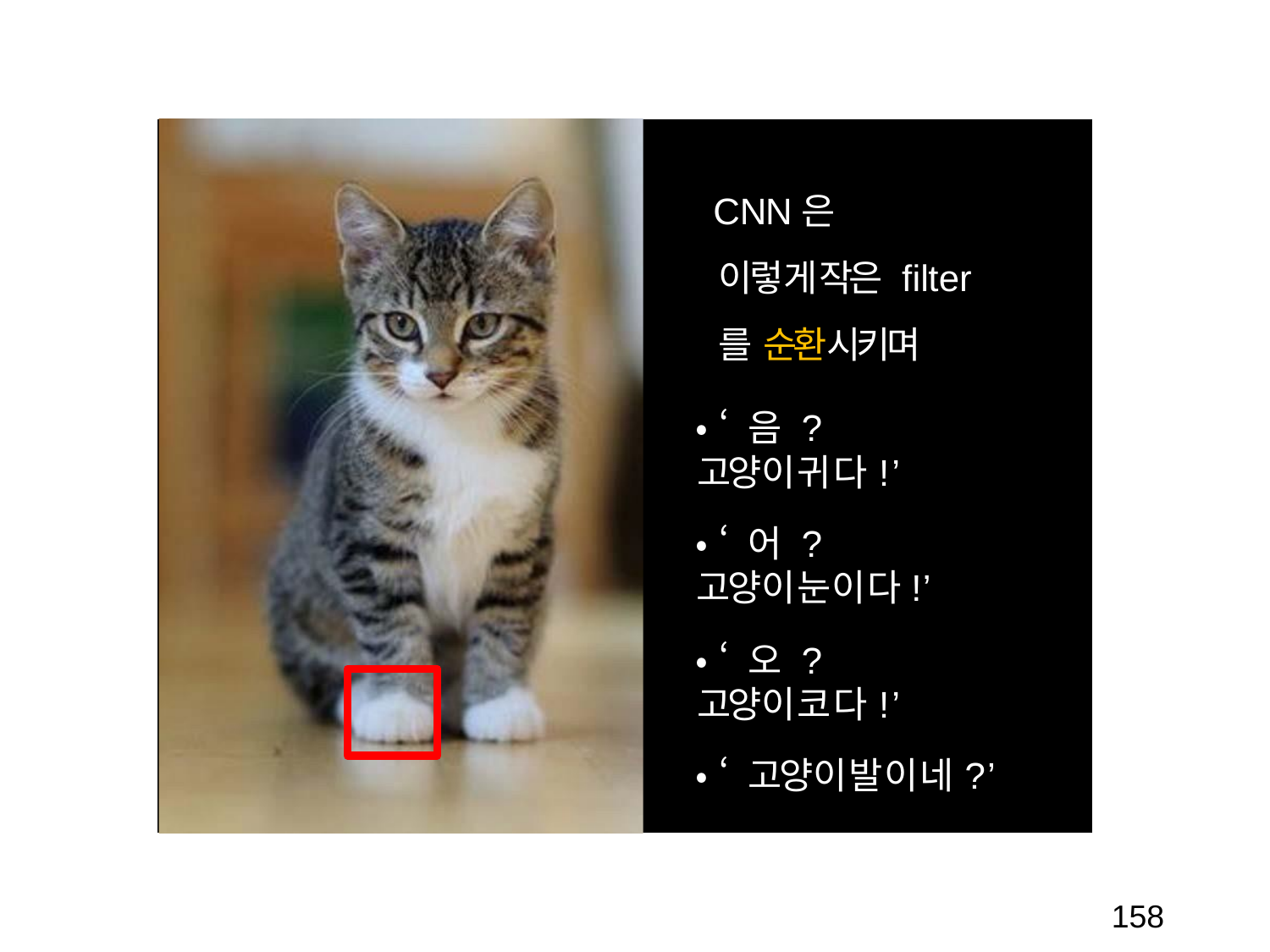

CNN은 이렇게작은 filter를 순환시키며

• ‘ 음 ? 고양이귀다!’
• ‘ 어 ? 고양이눈이다!’
• ‘ 오 ? 고양이코다!’
• ‘ 고양이발이네?’